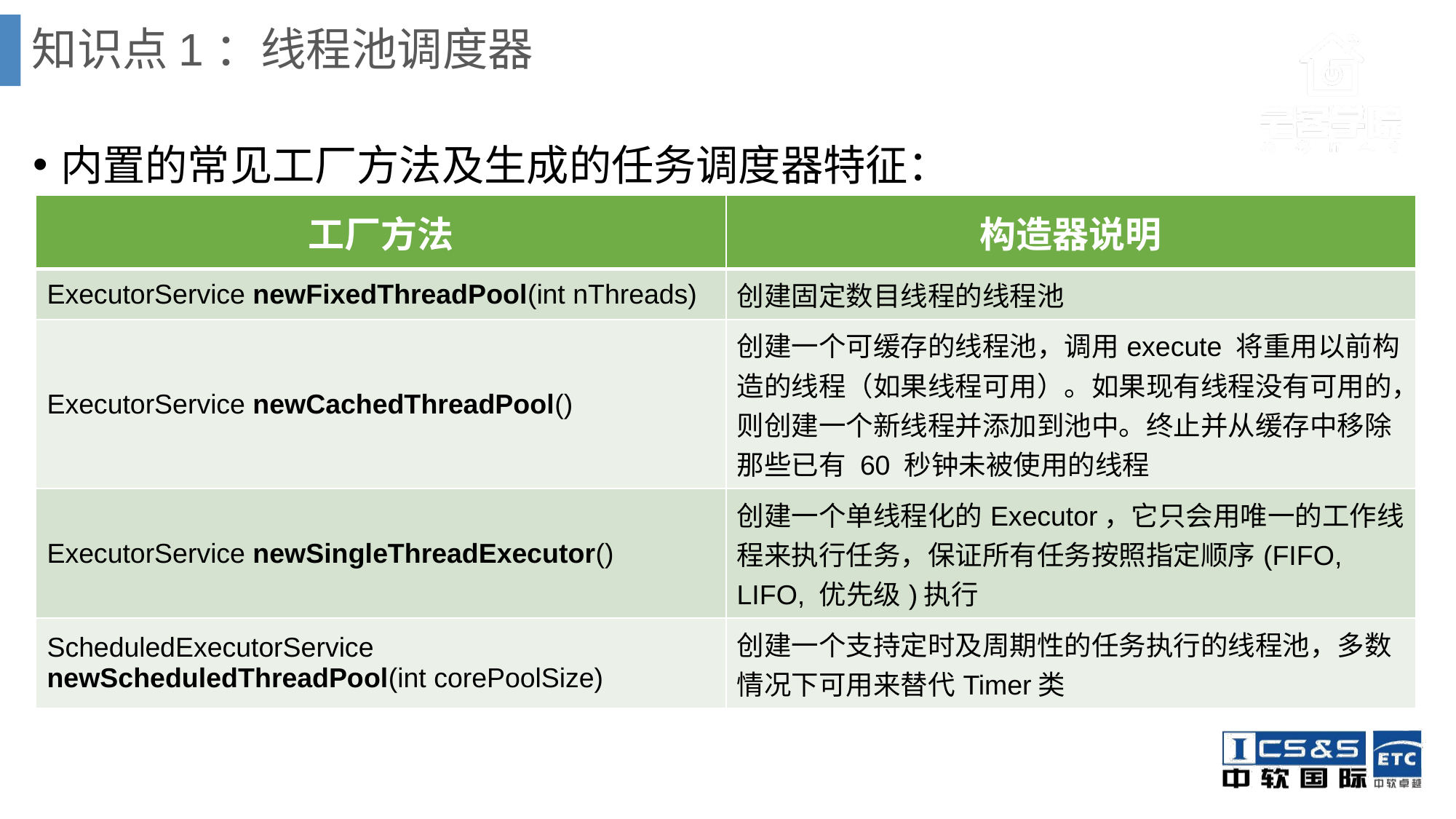

# 知识点1：线程池调度器
内置的常见工厂方法及生成的任务调度器特征：

| 工厂方法 | 构造器说明 |
| --- | --- |
| ExecutorService newFixedThreadPool(int nThreads) | 创建固定数目线程的线程池 |
| ExecutorService newCachedThreadPool() | 创建一个可缓存的线程池，调用execute 将重用以前构造的线程（如果线程可用）。如果现有线程没有可用的，则创建一个新线程并添加到池中。终止并从缓存中移除那些已有 60 秒钟未被使用的线程 |
| ExecutorService newSingleThreadExecutor() | 创建一个单线程化的Executor，它只会用唯一的工作线程来执行任务，保证所有任务按照指定顺序(FIFO, LIFO, 优先级)执行 |
| ScheduledExecutorService newScheduledThreadPool(int corePoolSize) | 创建一个支持定时及周期性的任务执行的线程池，多数情况下可用来替代Timer类 |